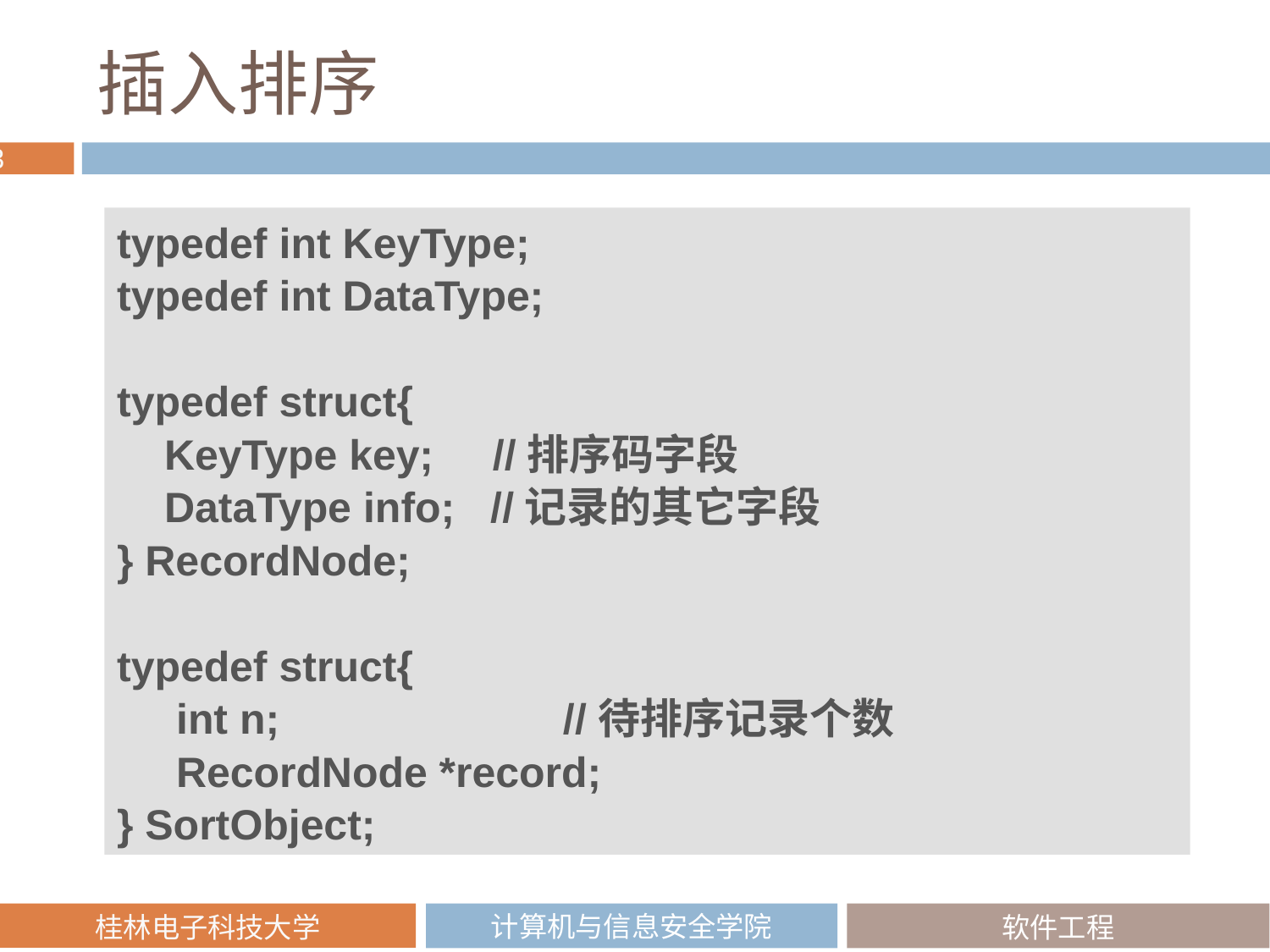

# 插入排序
typedef int KeyType;
typedef int DataType;

typedef struct{
    KeyType key;     //排序码字段
    DataType info;   //记录的其它字段
} RecordNode;

typedef struct{
     int n;                        //待排序记录个数
     RecordNode *record;
} SortObject;